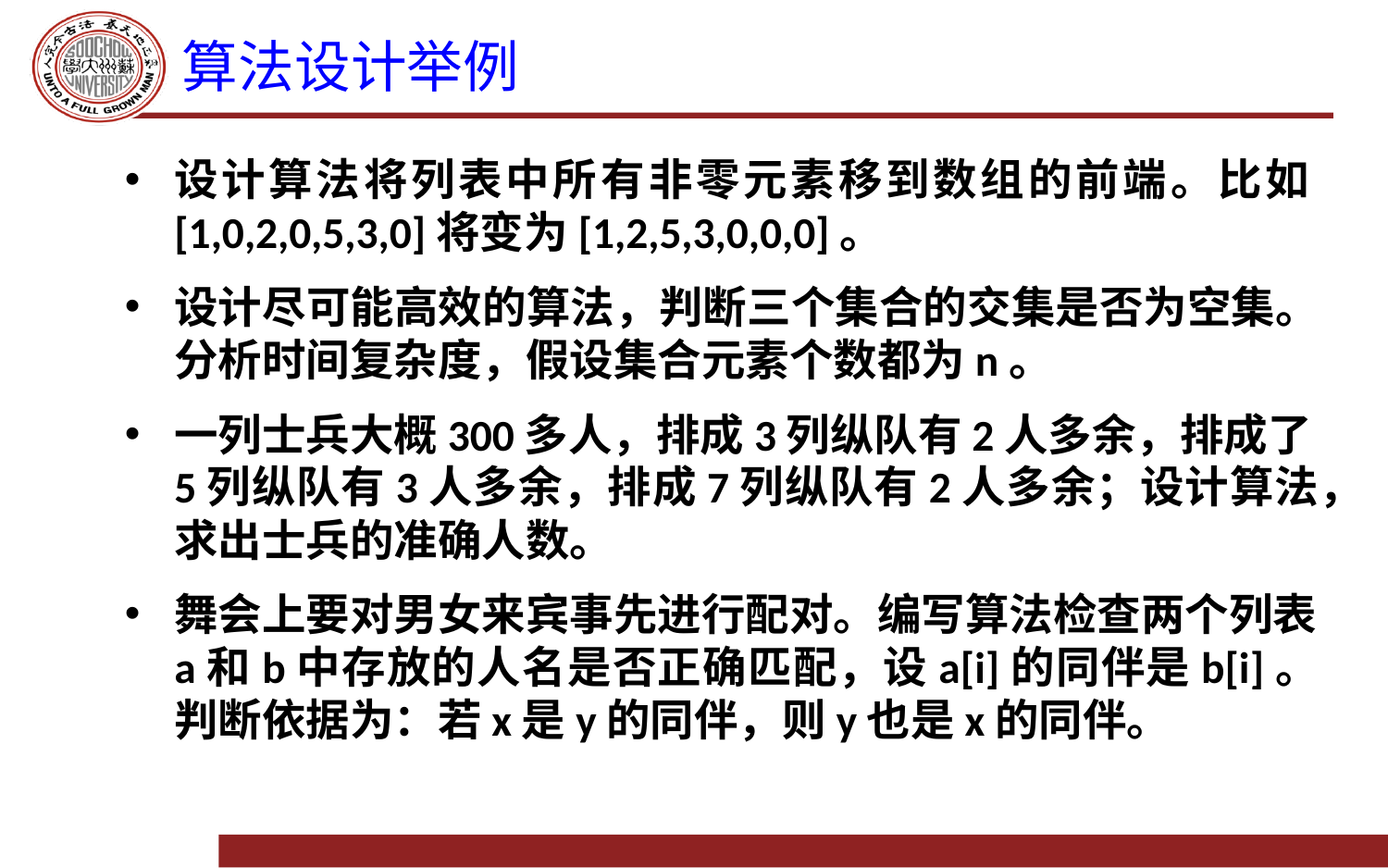

# 算法设计举例
设计算法将列表中所有非零元素移到数组的前端。比如[1,0,2,0,5,3,0]将变为[1,2,5,3,0,0,0]。
设计尽可能高效的算法，判断三个集合的交集是否为空集。分析时间复杂度，假设集合元素个数都为n。
一列士兵大概300多人，排成3列纵队有2人多余，排成了5列纵队有3人多余，排成7列纵队有2人多余；设计算法，求出士兵的准确人数。
舞会上要对男女来宾事先进行配对。编写算法检查两个列表a和b中存放的人名是否正确匹配，设a[i]的同伴是b[i]。判断依据为：若x是y的同伴，则y也是x的同伴。